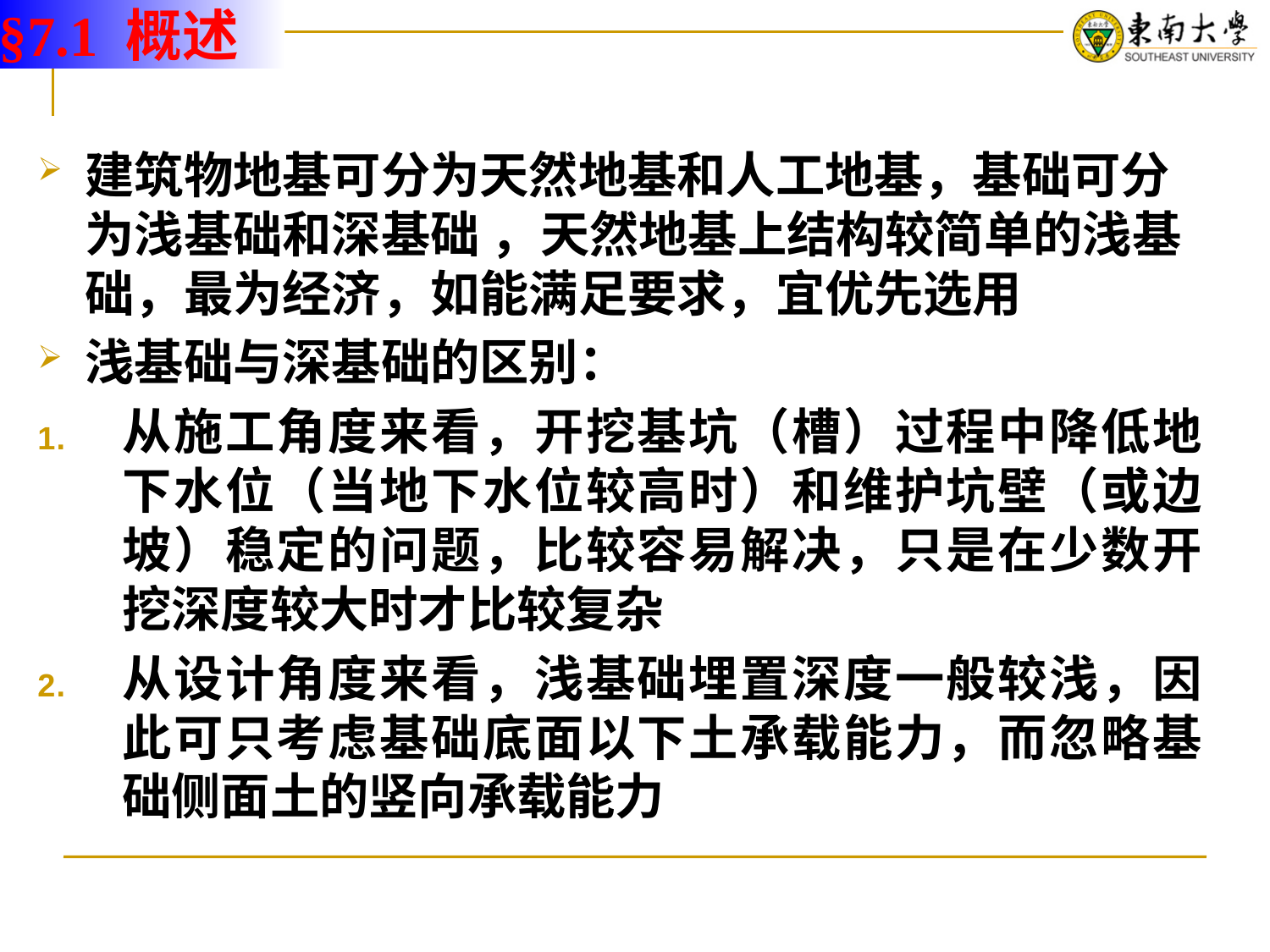

§7.1 概述
建筑物地基可分为天然地基和人工地基，基础可分为浅基础和深基础 ，天然地基上结构较简单的浅基础，最为经济，如能满足要求，宜优先选用
浅基础与深基础的区别：
从施工角度来看，开挖基坑（槽）过程中降低地下水位（当地下水位较高时）和维护坑壁（或边坡）稳定的问题，比较容易解决，只是在少数开挖深度较大时才比较复杂
从设计角度来看，浅基础埋置深度一般较浅，因此可只考虑基础底面以下土承载能力，而忽略基础侧面土的竖向承载能力
6